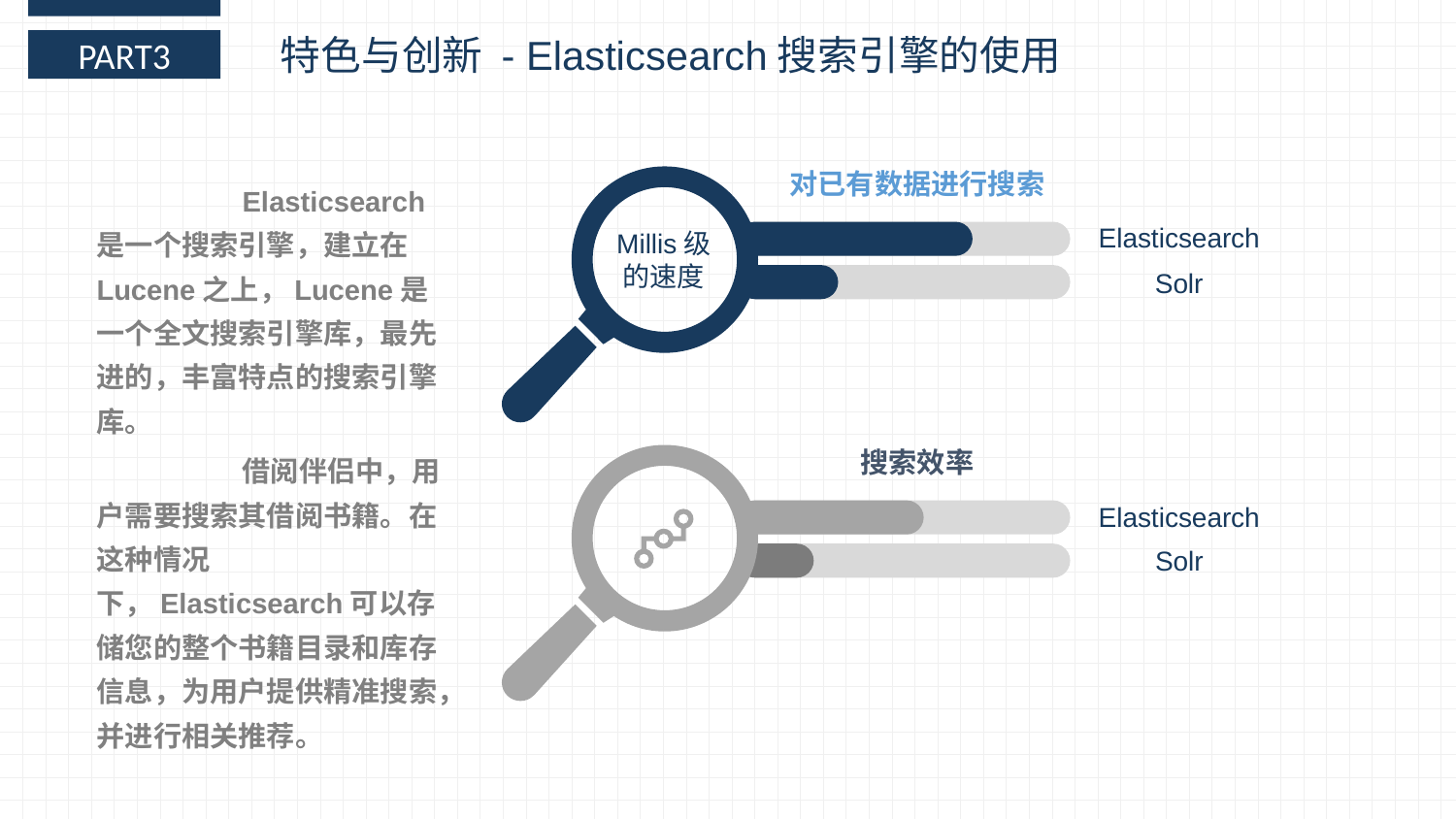

特色与创新 - Elasticsearch搜索引擎的使用
PART3
	Elasticsearch是一个搜索引擎，建立在Lucene之上，Lucene是一个全文搜索引擎库，最先进的，丰富特点的搜索引擎库。
	借阅伴侣中，用户需要搜索其借阅书籍。在这种情况下，Elasticsearch可以存储您的整个书籍目录和库存信息，为用户提供精准搜索，并进行相关推荐。

对已有数据进行搜索

Elasticsearch

Millis级的速度

Solr
搜索效率

Elasticsearch

Solr